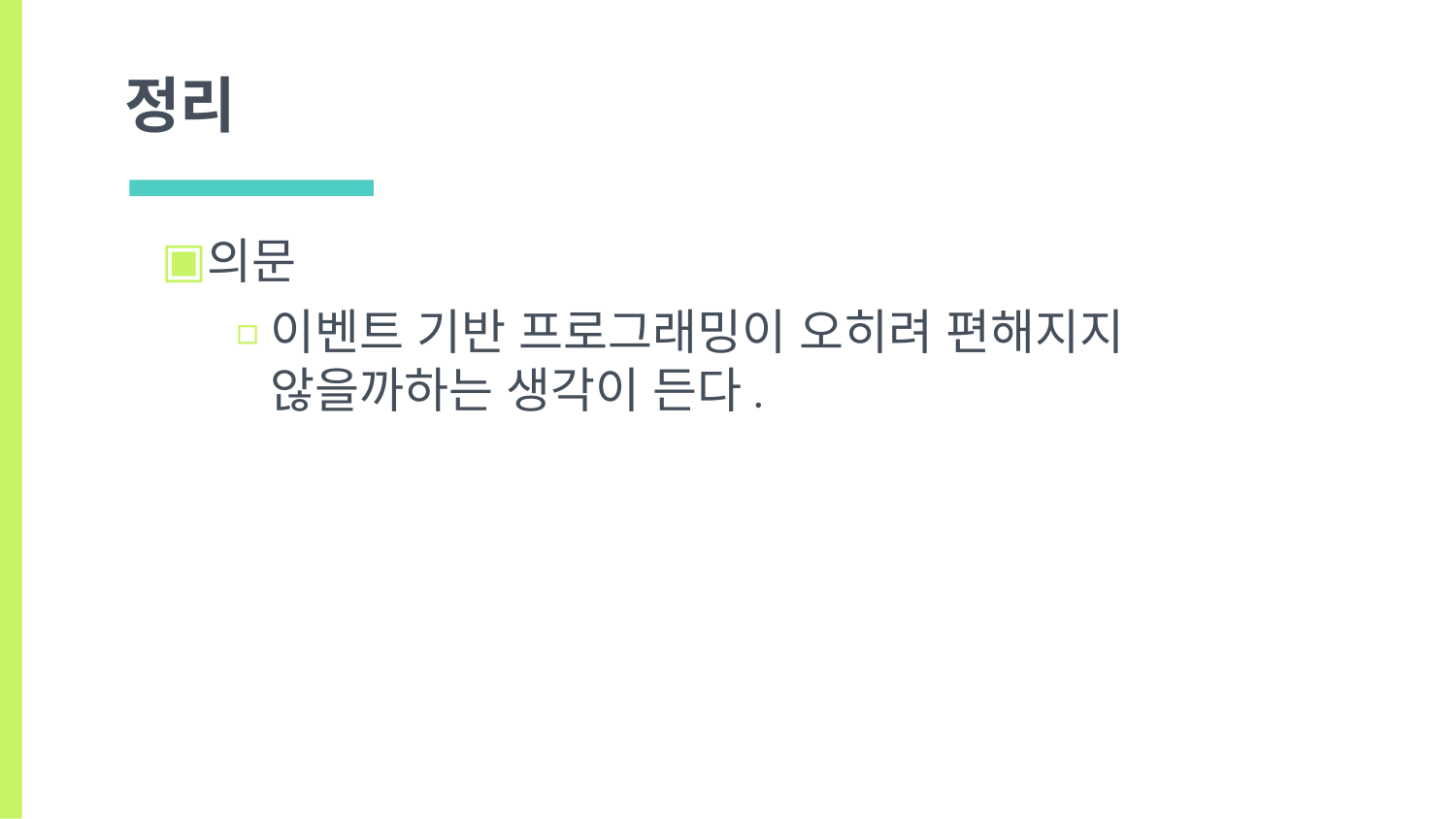

# 정리
의문
이벤트 기반 프로그래밍이 오히려 편해지지 않을까하는 생각이 든다.